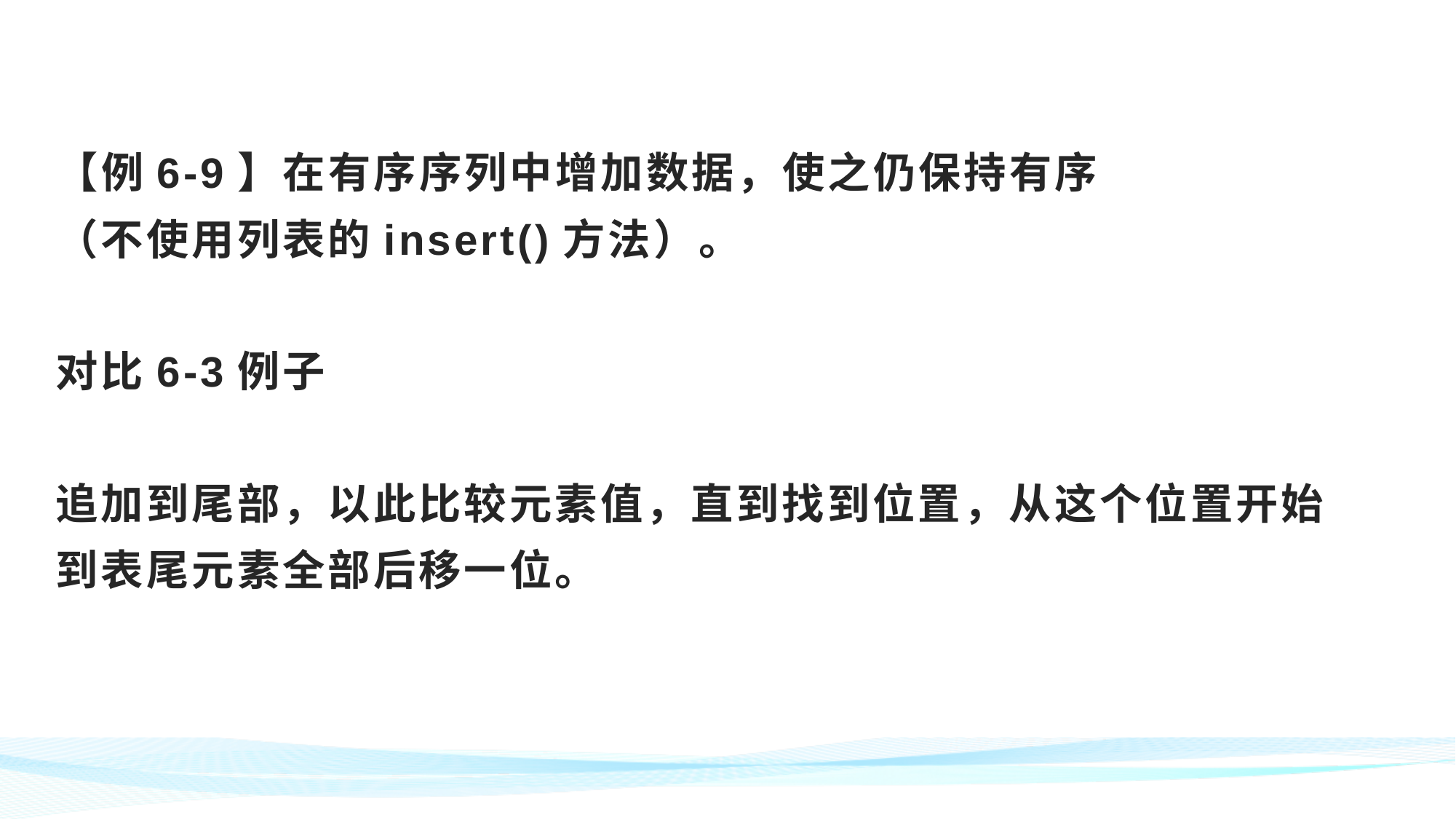

# 【例6-9】在有序序列中增加数据，使之仍保持有序 （不使用列表的insert()方法）。 对比6-3例子 追加到尾部，以此比较元素值，直到找到位置，从这个位置开始到表尾元素全部后移一位。